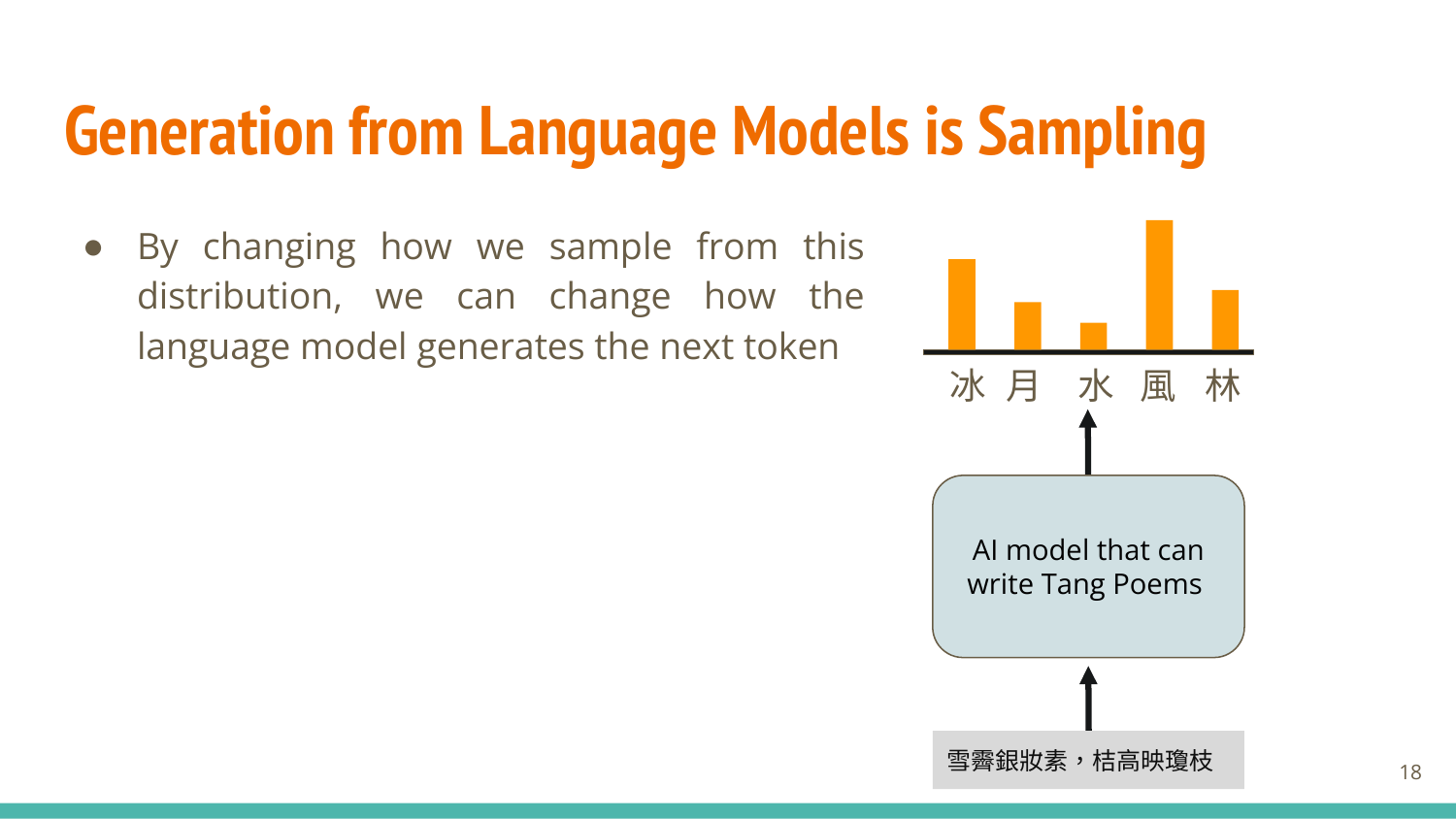

# Generation from Language Models is Sampling
By changing how we sample from this distribution, we can change how the language model generates the next token

冰
月
水
風
林
AI model that can
write Tang Poems
雪霽銀妝素，桔高映瓊枝
18